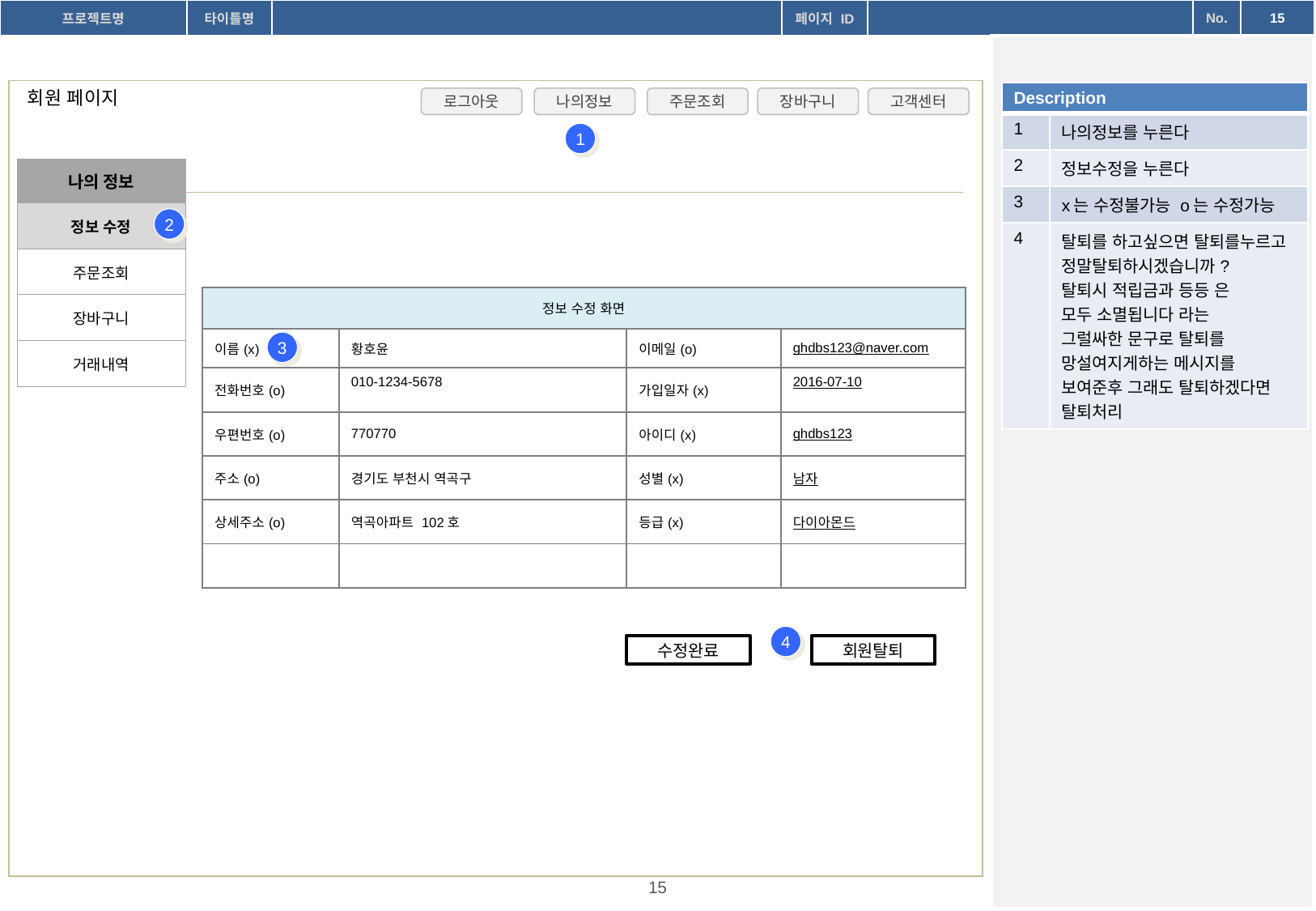

회원 페이지
| Description |  |
| --- | --- |
| 1 | 나의정보를 누른다 |
| 2 | 정보수정을 누른다 |
| 3 | x는 수정불가능 o는 수정가능 |
| 4 | 탈퇴를 하고싶으면 탈퇴를누르고 정말탈퇴하시겠습니까? 탈퇴시 적립금과 등등 은 모두 소멸됩니다 라는 그럴싸한 문구로 탈퇴를 망설여지게하는 메시지를 보여준후 그래도 탈퇴하겠다면 탈퇴처리 |
로그아웃
나의정보
주문조회
장바구니
고객센터
1
| 나의 정보 |
| --- |
| 정보 수정 |
| 주문조회 |
| 장바구니 |
| 거래내역 |
2
| 정보 수정 화면 |  |  |  |
| --- | --- | --- | --- |
| 이름(x) | 황호윤 | 이메일(o) | ghdbs123@naver.com |
| 전화번호(o) | 010-1234-5678 | 가입일자(x) | 2016-07-10 |
| 우편번호(o) | 770770 | 아이디(x) | ghdbs123 |
| 주소(o) | 경기도 부천시 역곡구 | 성별(x) | 남자 |
| 상세주소(o) | 역곡아파트 102호 | 등급(x) | 다이아몬드 |
|  |  |  |  |
3
4
수정완료
회원탈퇴